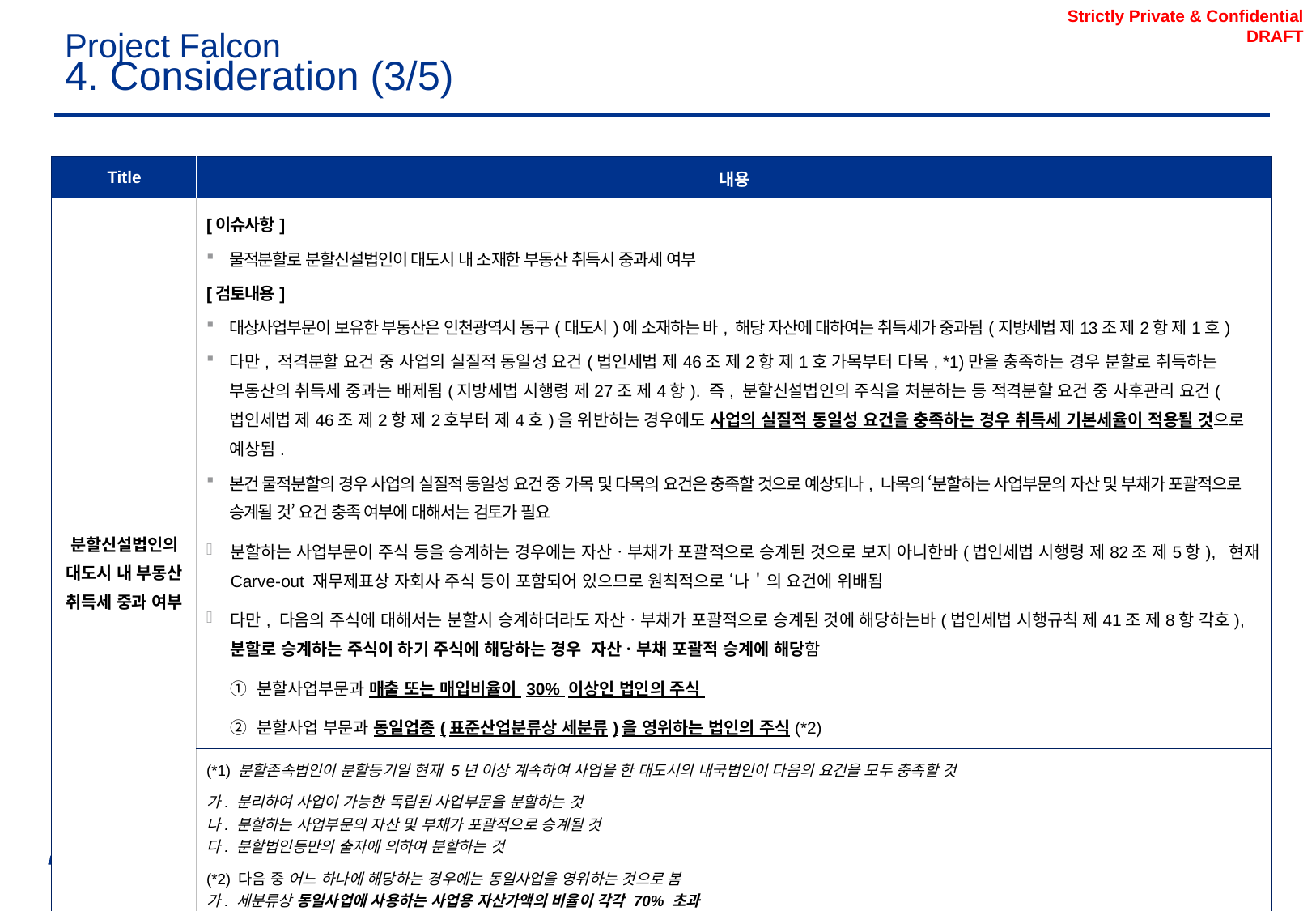

Project Falcon
# 4. Consideration (3/5)
| Title | 내용 |
| --- | --- |
| 분할신설법인의 대도시 내 부동산 취득세 중과 여부 | [이슈사항] 물적분할로 분할신설법인이 대도시 내 소재한 부동산 취득시 중과세 여부 [검토내용] 대상사업부문이 보유한 부동산은 인천광역시 동구(대도시)에 소재하는 바, 해당 자산에 대하여는 취득세가 중과됨(지방세법 제13조 제2항 제1호) 다만, 적격분할 요건 중 사업의 실질적 동일성 요건(법인세법 제46조 제2항 제1호 가목부터 다목, \*1)만을 충족하는 경우 분할로 취득하는 부동산의 취득세 중과는 배제됨(지방세법 시행령 제27조 제4항). 즉, 분할신설법인의 주식을 처분하는 등 적격분할 요건 중 사후관리 요건(법인세법 제46조 제2항 제2호부터 제4호)을 위반하는 경우에도 사업의 실질적 동일성 요건을 충족하는 경우 취득세 기본세율이 적용될 것으로 예상됨. 본건 물적분할의 경우 사업의 실질적 동일성 요건 중 가목 및 다목의 요건은 충족할 것으로 예상되나, 나목의 ‘분할하는 사업부문의 자산 및 부채가 포괄적으로 승계될 것’ 요건 충족 여부에 대해서는 검토가 필요 분할하는 사업부문이 주식 등을 승계하는 경우에는 자산ㆍ부채가 포괄적으로 승계된 것으로 보지 아니한바(법인세법 시행령 제82조 제5항), 현재 Carve-out 재무제표상 자회사 주식 등이 포함되어 있으므로 원칙적으로 ‘나＇의 요건에 위배됨 다만, 다음의 주식에 대해서는 분할시 승계하더라도 자산ㆍ부채가 포괄적으로 승계된 것에 해당하는바(법인세법 시행규칙 제41조 제8항 각호), 분할로 승계하는 주식이 하기 주식에 해당하는 경우 자산ㆍ부채 포괄적 승계에 해당함 ① 분할사업부문과 매출 또는 매입비율이 30% 이상인 법인의 주식 ② 분할사업 부문과 동일업종(표준산업분류상 세분류)을 영위하는 법인의 주식(\*2) |
|  | (\*1) 분할존속법인이 분할등기일 현재 5년 이상 계속하여 사업을 한 대도시의 내국법인이 다음의 요건을 모두 충족할 것 가. 분리하여 사업이 가능한 독립된 사업부문을 분할하는 것 나. 분할하는 사업부문의 자산 및 부채가 포괄적으로 승계될 것 다. 분할법인등만의 출자에 의하여 분할하는 것 (\*2) 다음 중 어느 하나에 해당하는 경우에는 동일사업을 영위하는 것으로 봄 가. 세분류상 동일사업에 사용하는 사업용 자산가액의 비율이 각각 70% 초과 나. 세분류상 동일사업에서 발생하는 매출액의 비율이 각각 70% 초과 |